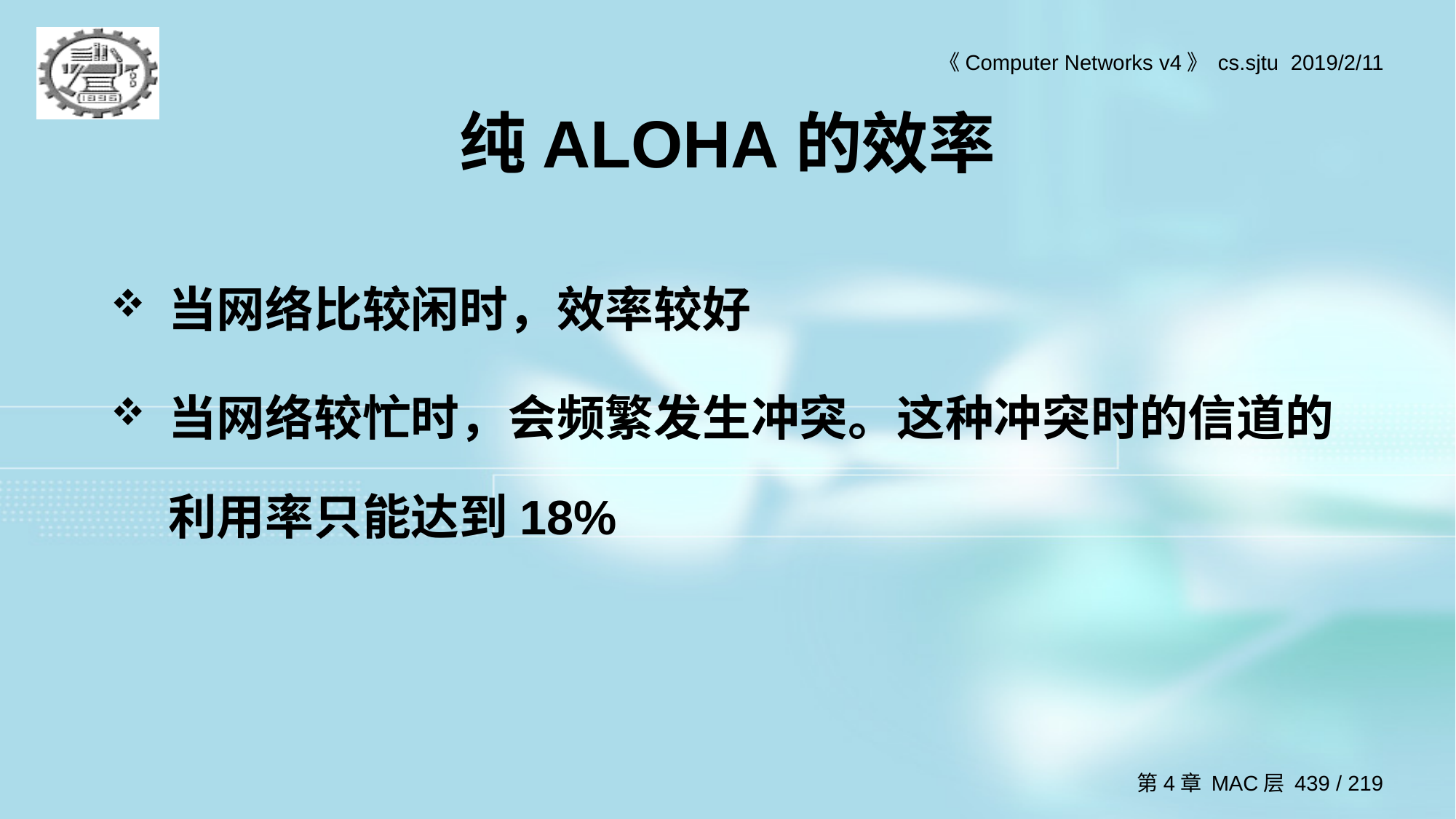

# 纯ALOHA的效率
当网络比较闲时，效率较好
当网络较忙时，会频繁发生冲突。这种冲突时的信道的利用率只能达到18%